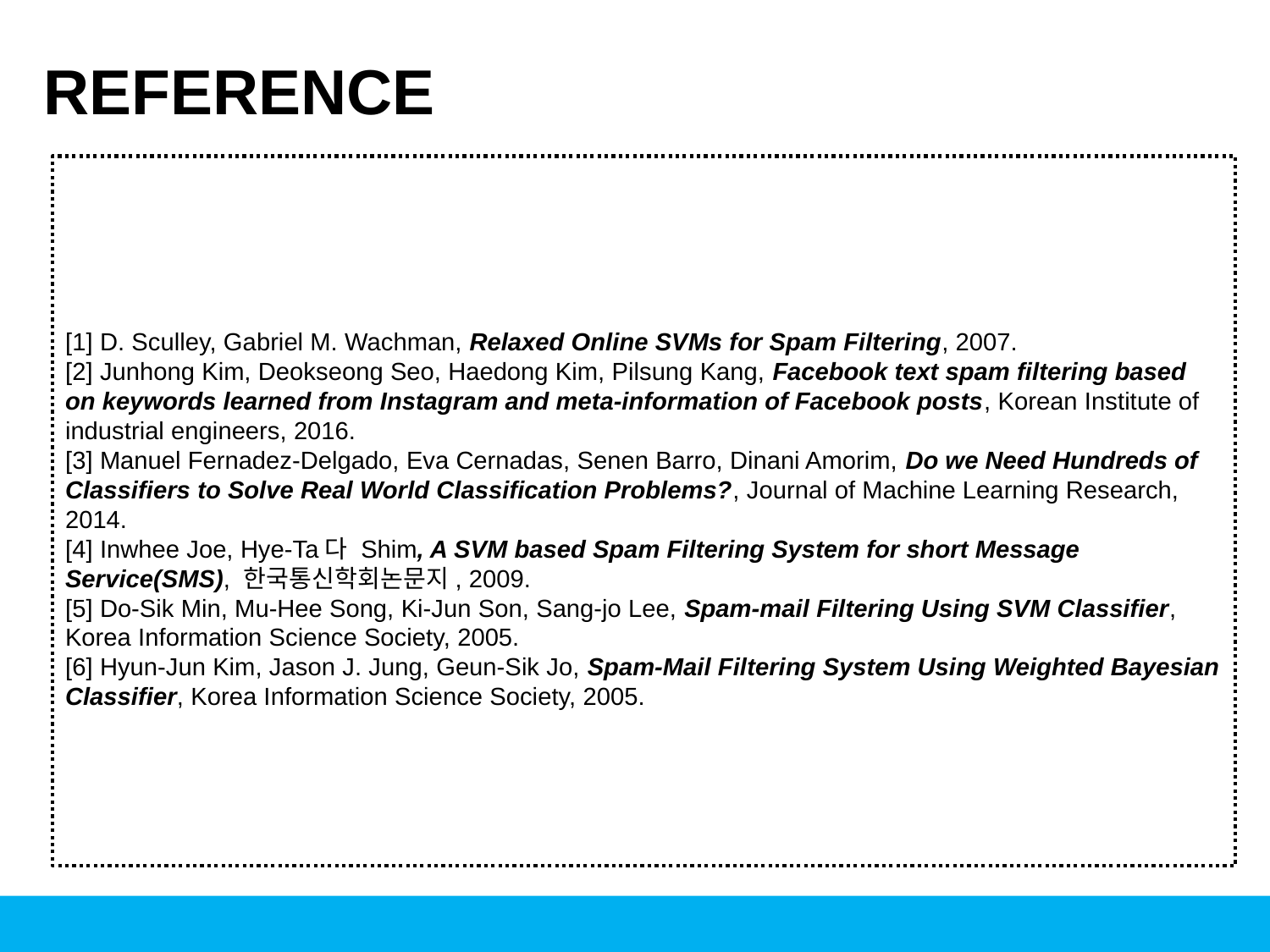

REFERENCE
[1] D. Sculley, Gabriel M. Wachman, Relaxed Online SVMs for Spam Filtering, 2007.
[2] Junhong Kim, Deokseong Seo, Haedong Kim, Pilsung Kang, Facebook text spam filtering based on keywords learned from Instagram and meta-information of Facebook posts, Korean Institute of industrial engineers, 2016.
[3] Manuel Fernadez-Delgado, Eva Cernadas, Senen Barro, Dinani Amorim, Do we Need Hundreds of Classifiers to Solve Real World Classification Problems?, Journal of Machine Learning Research, 2014.
[4] Inwhee Joe, Hye-Ta다 Shim, A SVM based Spam Filtering System for short Message Service(SMS), 한국통신학회논문지, 2009.
[5] Do-Sik Min, Mu-Hee Song, Ki-Jun Son, Sang-jo Lee, Spam-mail Filtering Using SVM Classifier, Korea Information Science Society, 2005.
[6] Hyun-Jun Kim, Jason J. Jung, Geun-Sik Jo, Spam-Mail Filtering System Using Weighted Bayesian Classifier, Korea Information Science Society, 2005.